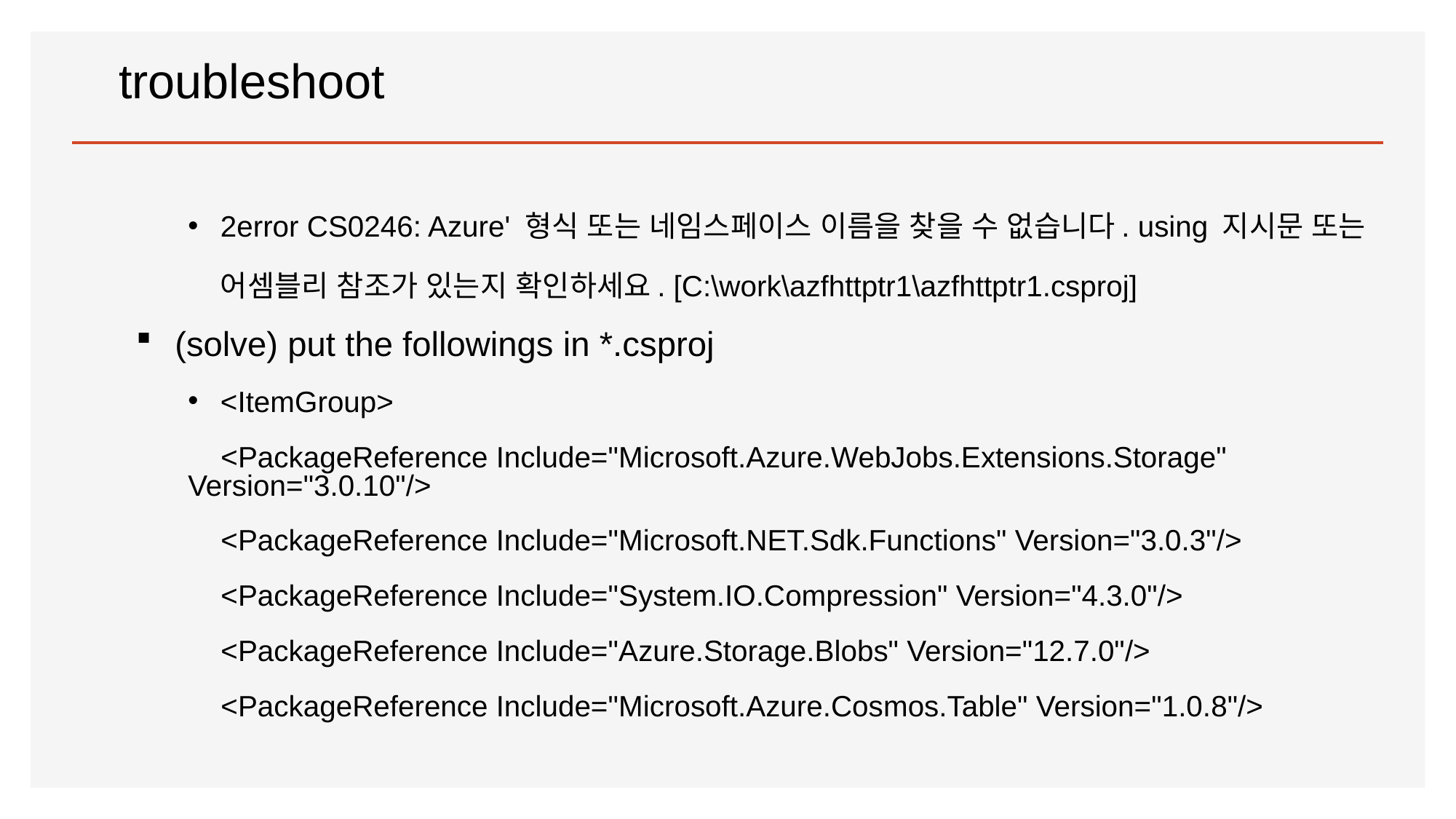

# troubleshoot
2error CS0246: Azure' 형식 또는 네임스페이스 이름을 찾을 수 없습니다. using 지시문 또는 어셈블리 참조가 있는지 확인하세요. [C:\work\azfhttptr1\azfhttptr1.csproj]
(solve) put the followings in *.csproj
<ItemGroup>
    <PackageReference Include="Microsoft.Azure.WebJobs.Extensions.Storage" Version="3.0.10"/>
    <PackageReference Include="Microsoft.NET.Sdk.Functions" Version="3.0.3"/>
    <PackageReference Include="System.IO.Compression" Version="4.3.0"/>
    <PackageReference Include="Azure.Storage.Blobs" Version="12.7.0"/>
    <PackageReference Include="Microsoft.Azure.Cosmos.Table" Version="1.0.8"/>